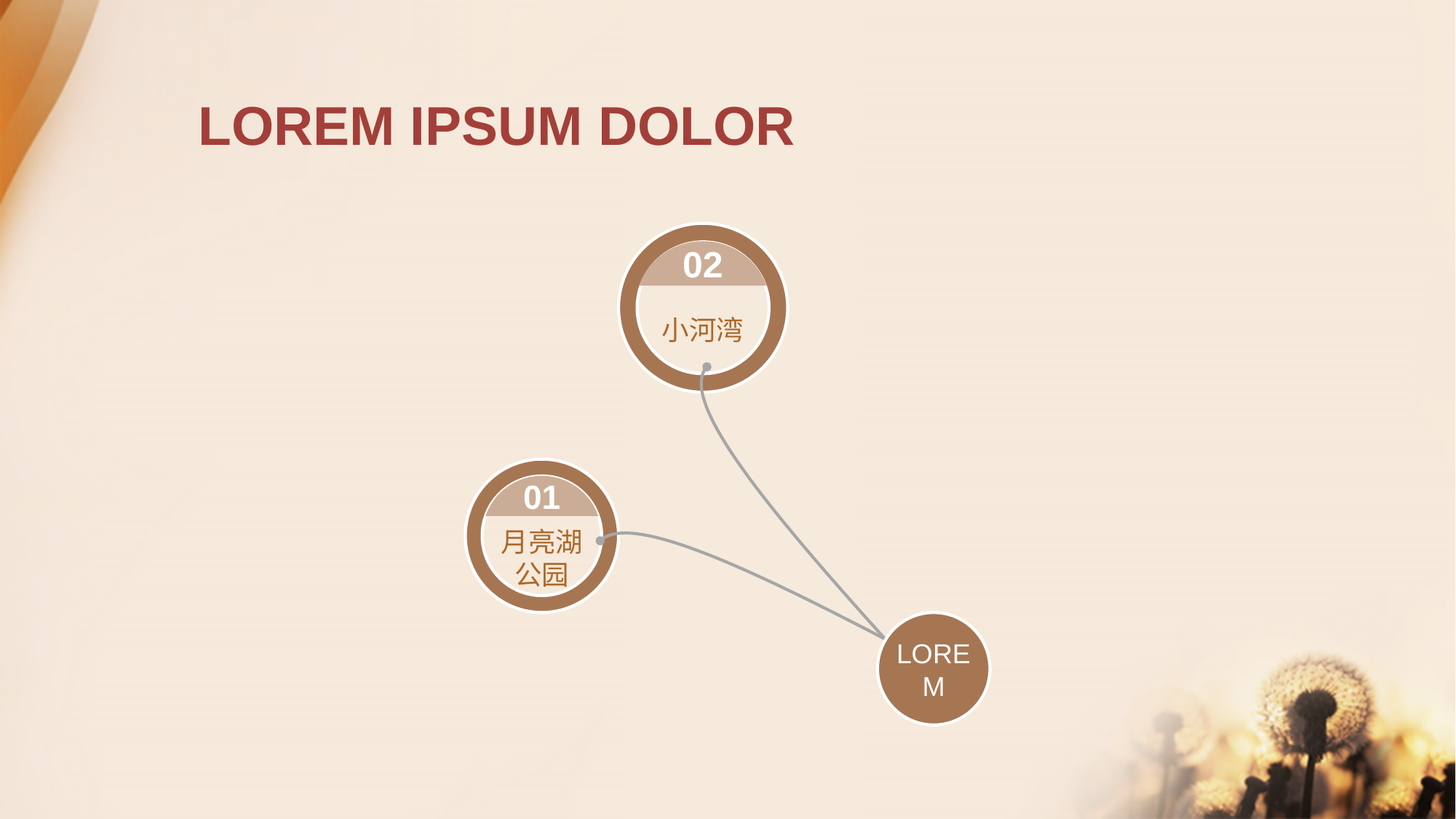

LOREM IPSUM DOLOR
小河湾
02

月亮湖公园
01
LOREM